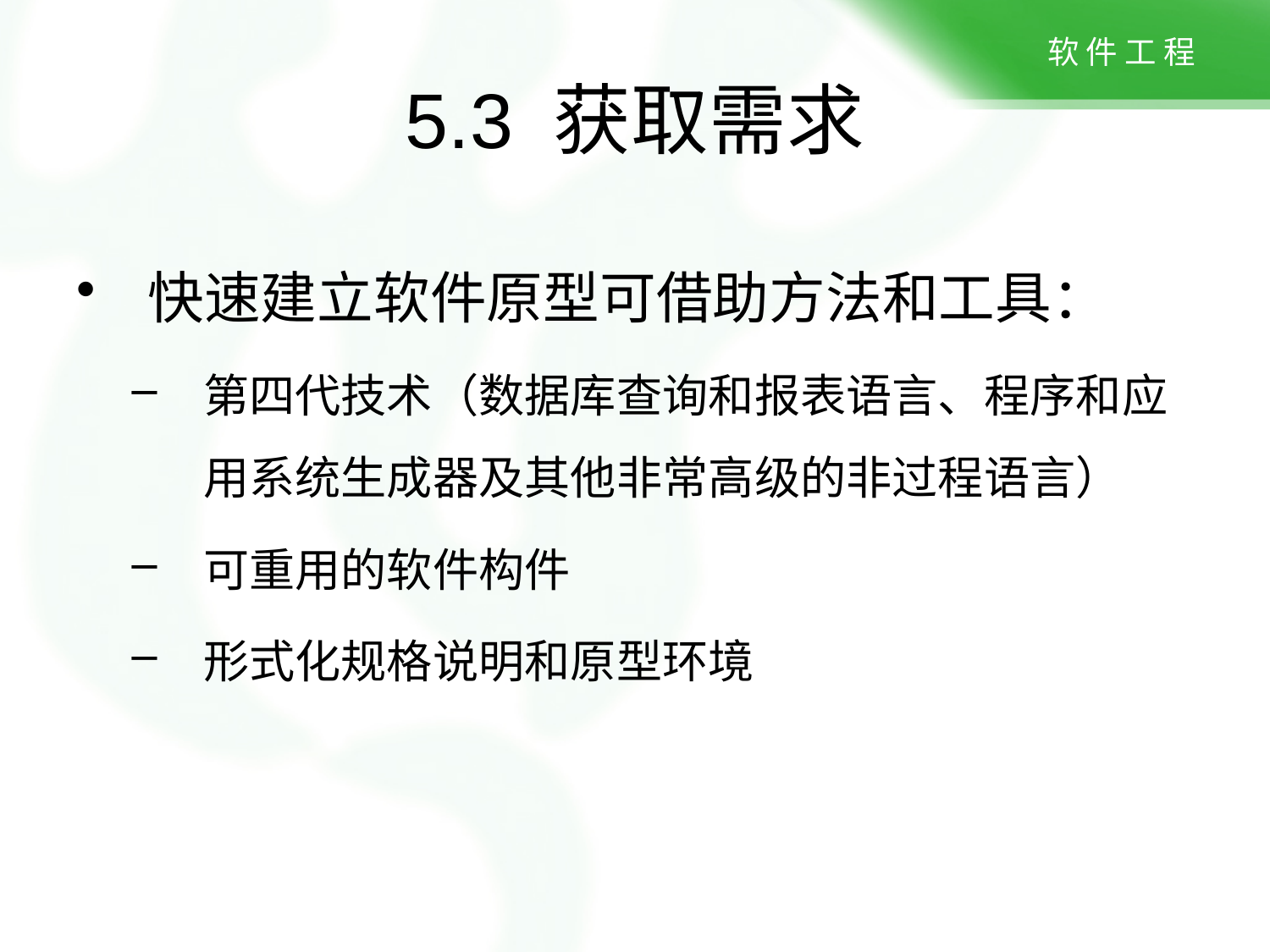

# 5.3 获取需求
快速建立软件原型可借助方法和工具：
第四代技术（数据库查询和报表语言、程序和应用系统生成器及其他非常高级的非过程语言）
可重用的软件构件
形式化规格说明和原型环境